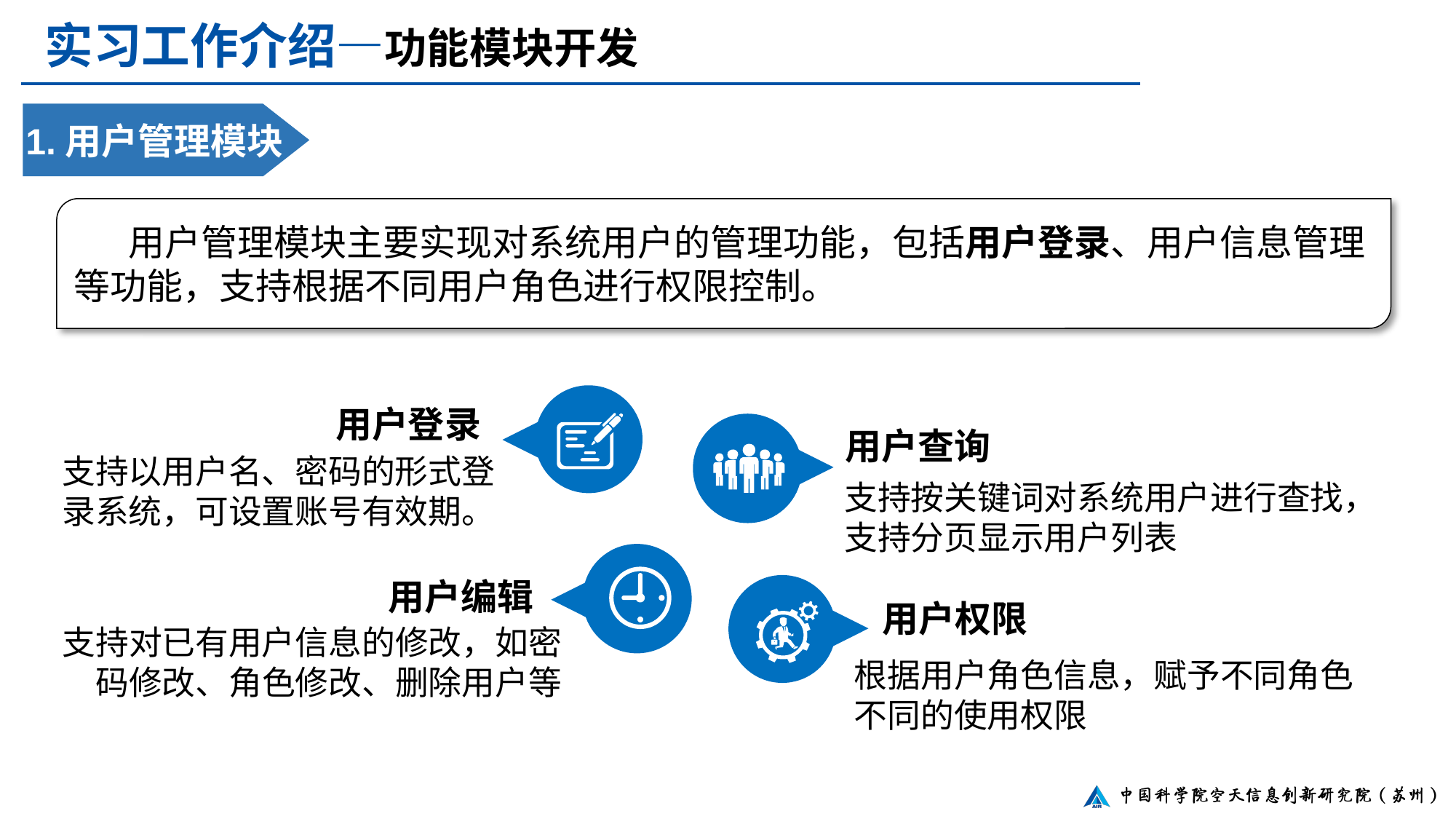

实习工作介绍—功能模块开发

1.用户管理模块
用户管理模块主要实现对系统用户的管理功能，包括用户登录、用户信息管理等功能，支持根据不同用户角色进行权限控制。

用户登录

用户查询
支持以用户名、密码的形式登录系统，可设置账号有效期。
支持按关键词对系统用户进行查找，支持分页显示用户列表

用户编辑

用户权限
支持对已有用户信息的修改，如密码修改、角色修改、删除用户等
根据用户角色信息，赋予不同角色不同的使用权限